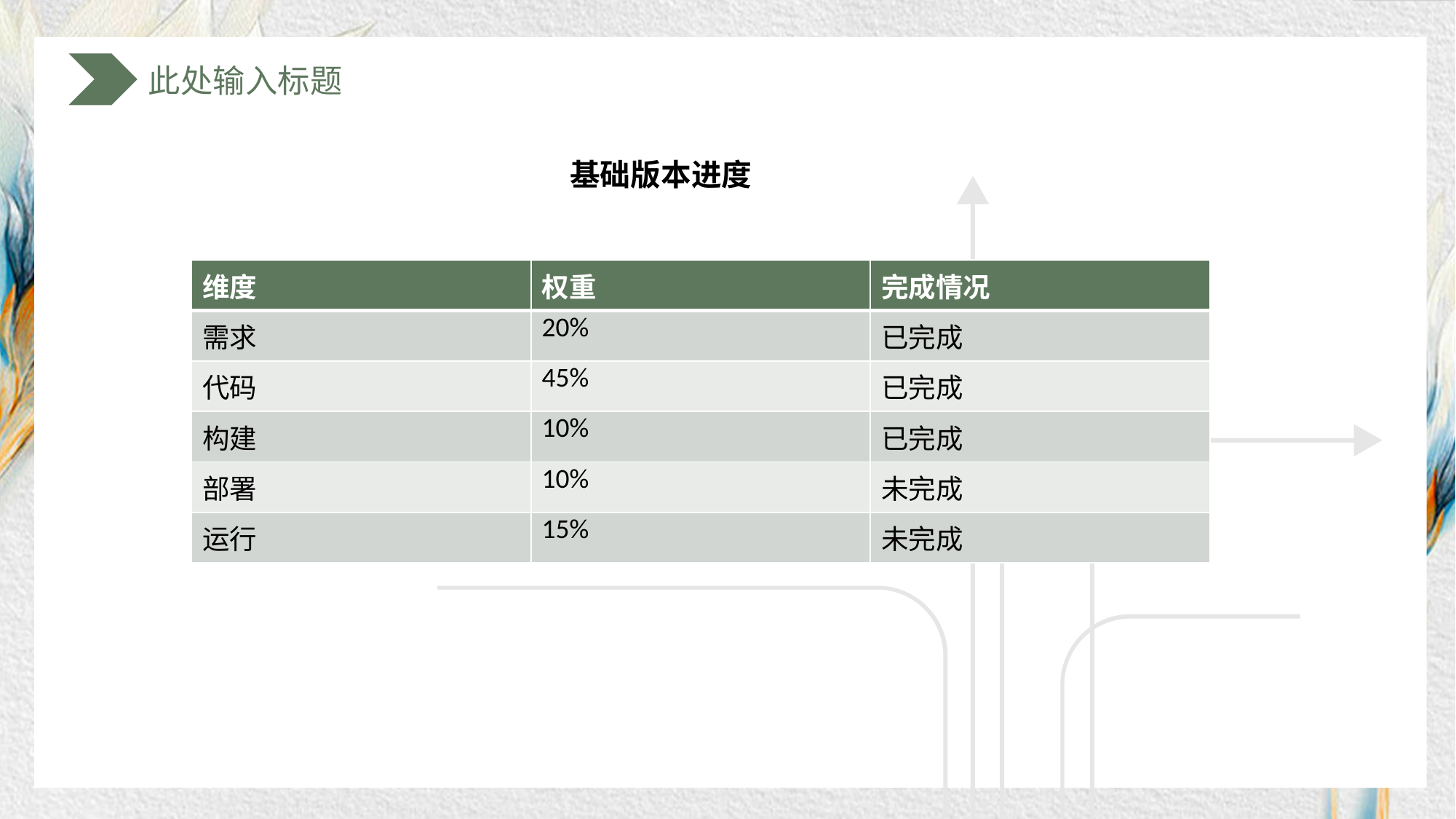

基础版本进度

| 维度 | 权重 | 完成情况 |
| --- | --- | --- |
| 需求 | 20% | 已完成 |
| 代码 | 45% | 已完成 |
| 构建 | 10% | 已完成 |
| 部署 | 10% | 未完成 |
| 运行 | 15% | 未完成 |